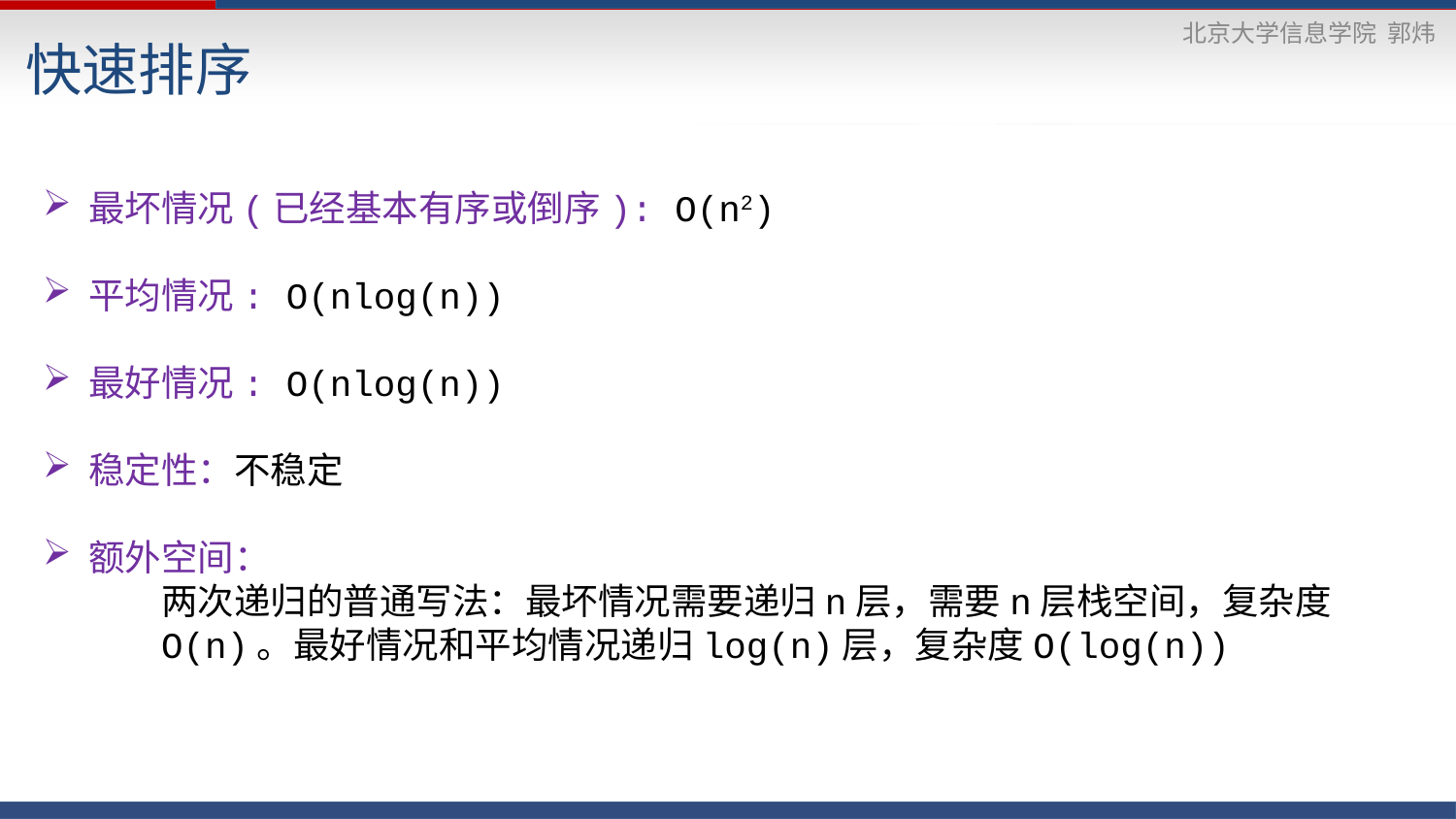

快速排序

最坏情况(已经基本有序或倒序): O(n2)

平均情况: O(nlog(n))

最好情况: O(nlog(n))

稳定性：不稳定

额外空间：
两次递归的普通写法：最坏情况需要递归n层，需要n层栈空间，复杂度O(n)。最好情况和平均情况递归log(n)层，复杂度O(log(n))
55